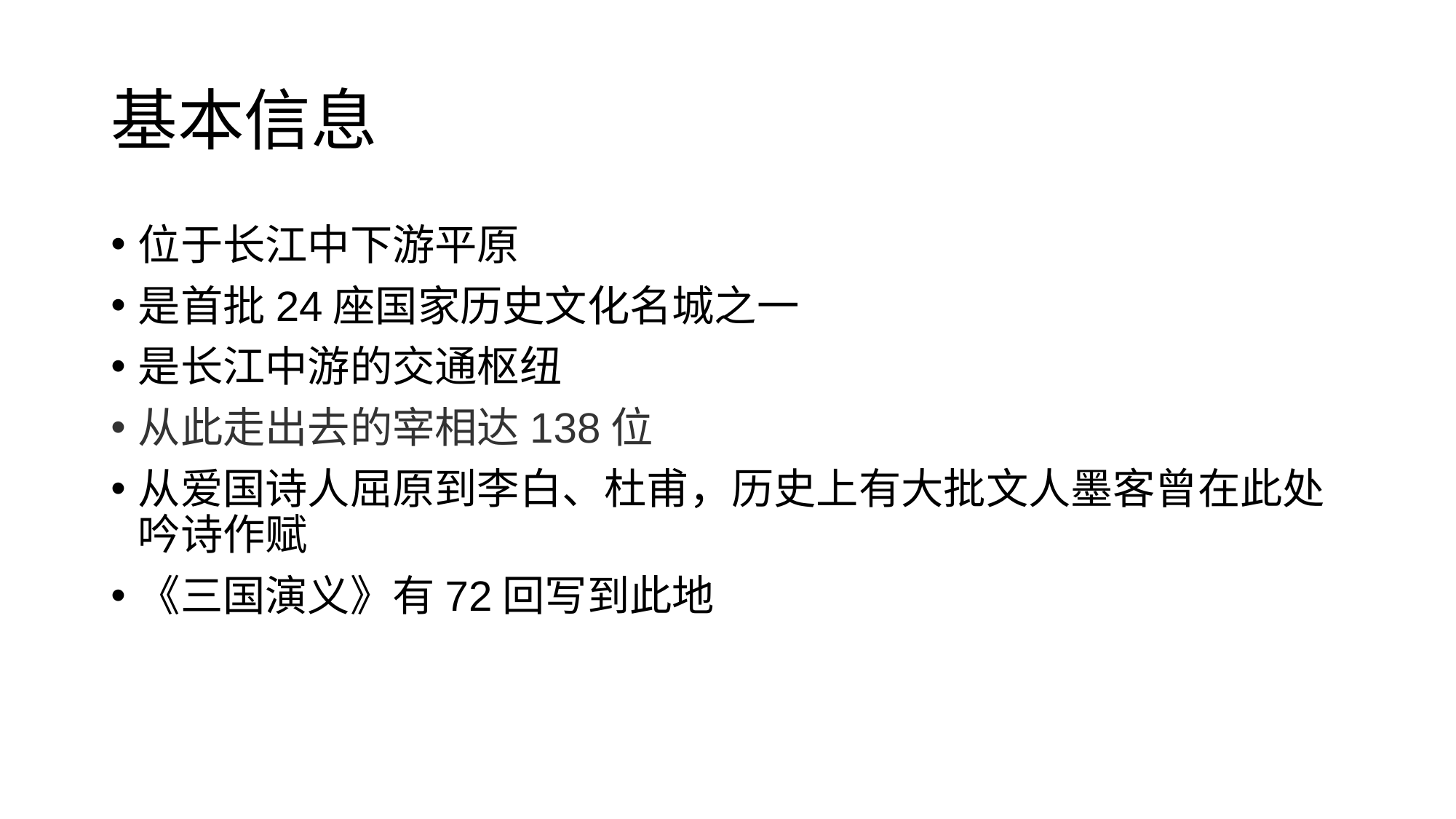

# 基本信息
位于长江中下游平原
是首批24座国家历史文化名城之一
是长江中游的交通枢纽
从此走出去的宰相达138位
从爱国诗人屈原到李白、杜甫，历史上有大批文人墨客曾在此处吟诗作赋
《三国演义》有72回写到此地